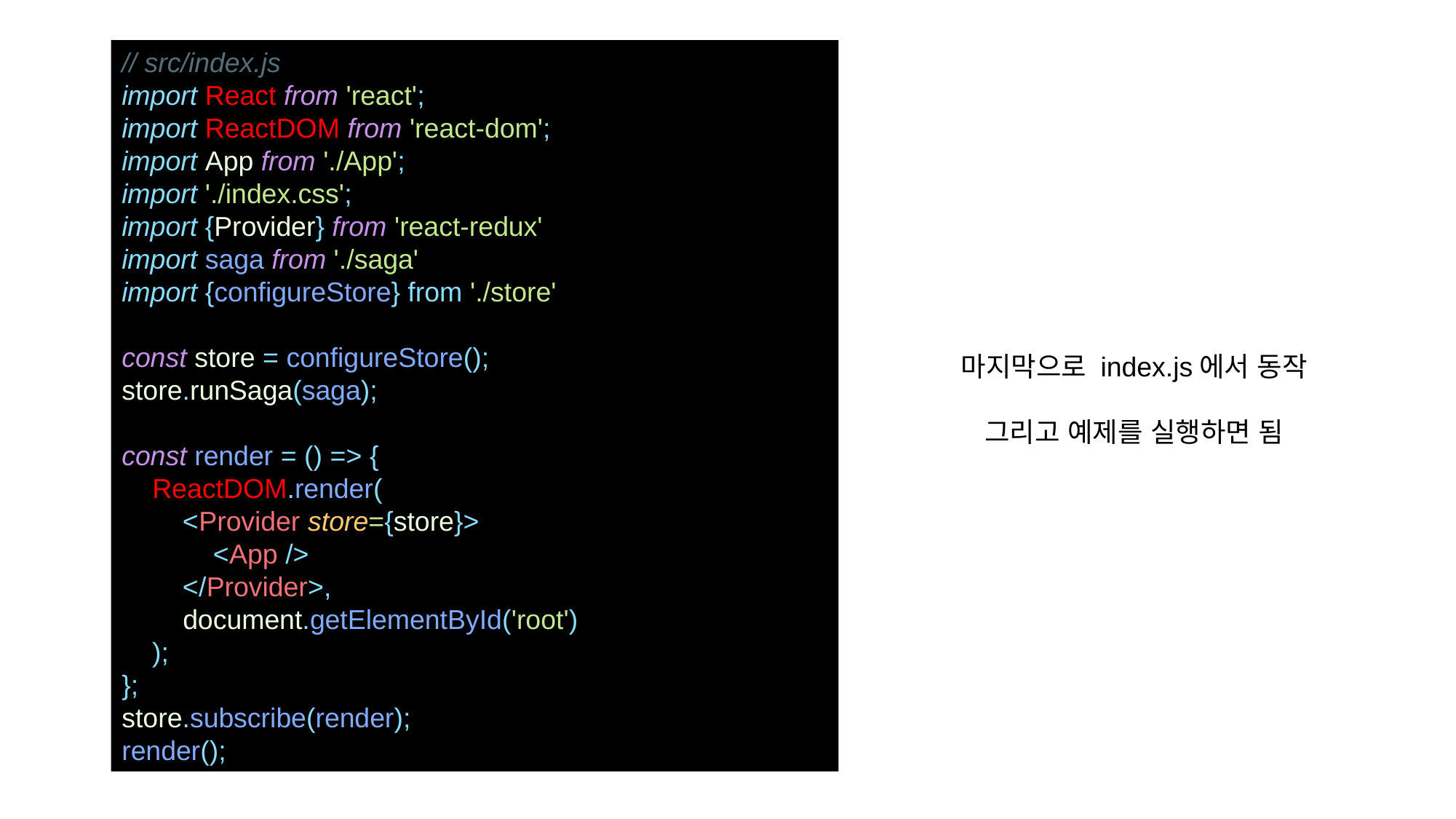

// src/index.js
import React from 'react';
import ReactDOM from 'react-dom';
import App from './App';
import './index.css';
import {Provider} from 'react-redux'
import saga from './saga'
import {configureStore} from './store'
const store = configureStore();
store.runSaga(saga);
const render = () => {
    ReactDOM.render(
        <Provider store={store}>
            <App />
        </Provider>,
        document.getElementById('root')
    );
};
store.subscribe(render);
render();
마지막으로 index.js에서 동작

그리고 예제를 실행하면 됨